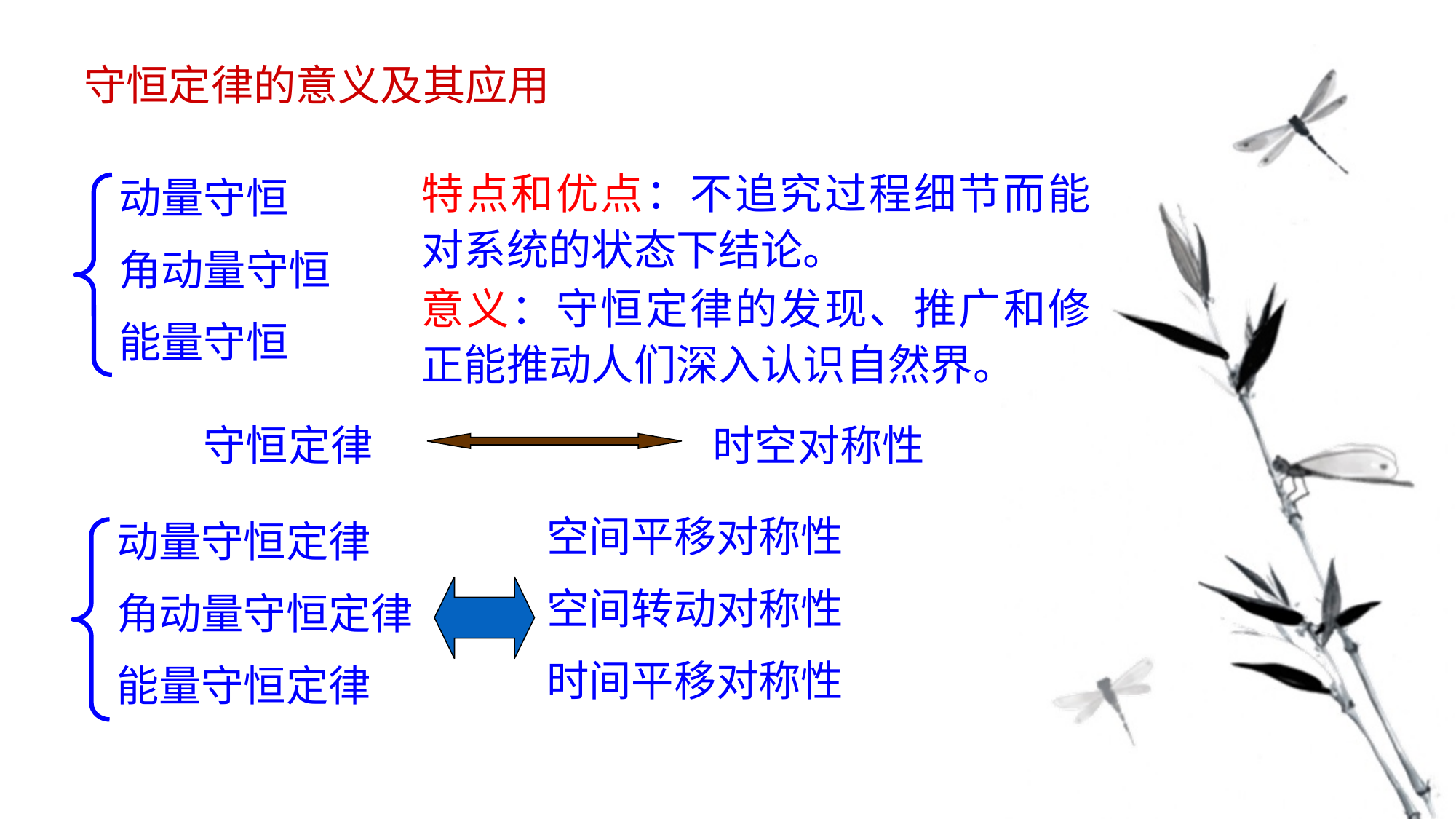

守恒定律的意义及其应用
特点和优点：不追究过程细节而能对系统的状态下结论。
动量守恒
角动量守恒
能量守恒

意义：守恒定律的发现、推广和修正能推动人们深入认识自然界。
守恒定律
时空对称性

空间平移对称性
空间转动对称性
时间平移对称性
动量守恒定律
角动量守恒定律
能量守恒定律